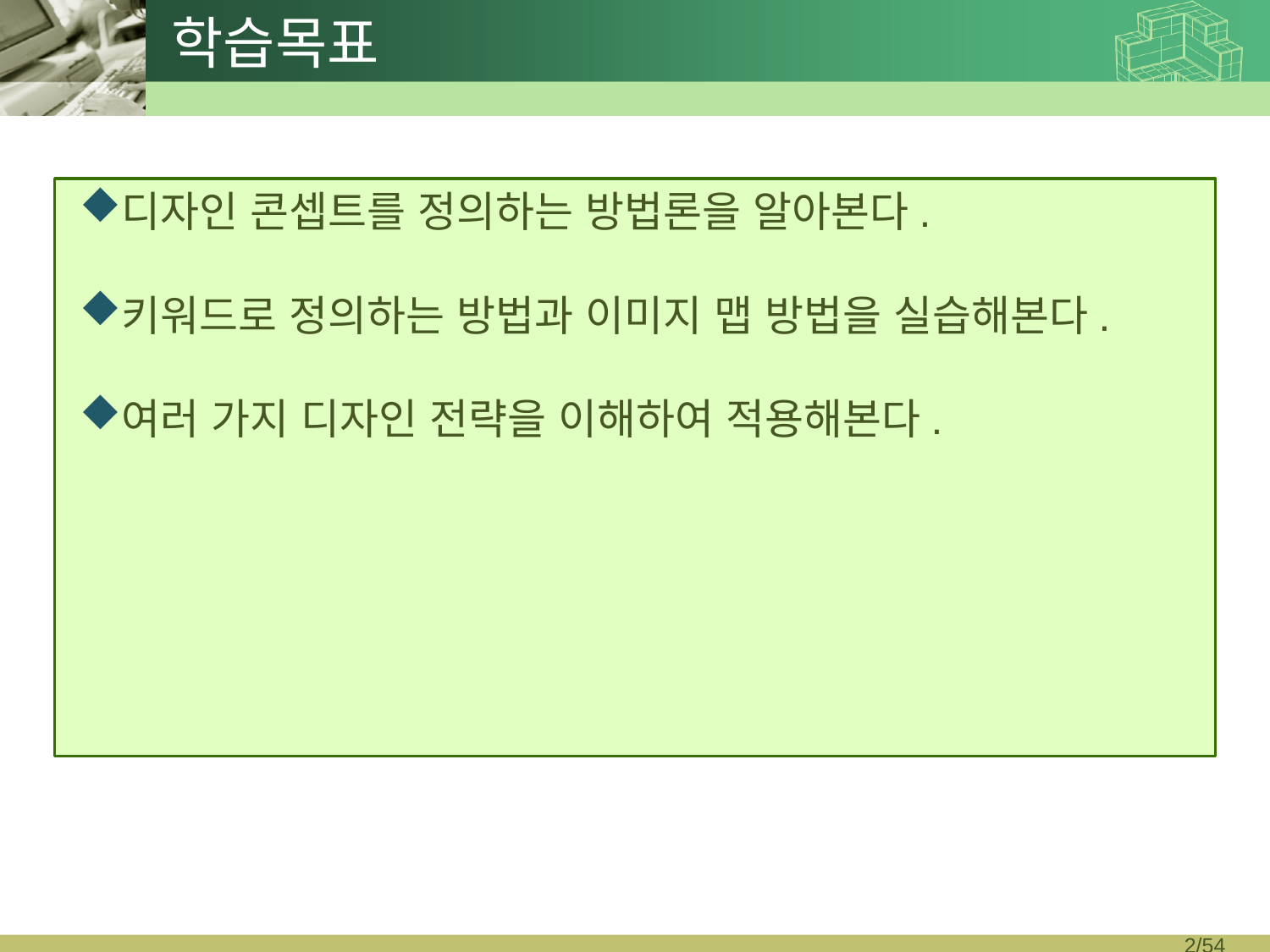

학습목표
디자인 콘셉트를 정의하는 방법론을 알아본다.
키워드로 정의하는 방법과 이미지 맵 방법을 실습해본다.
여러 가지 디자인 전략을 이해하여 적용해본다.